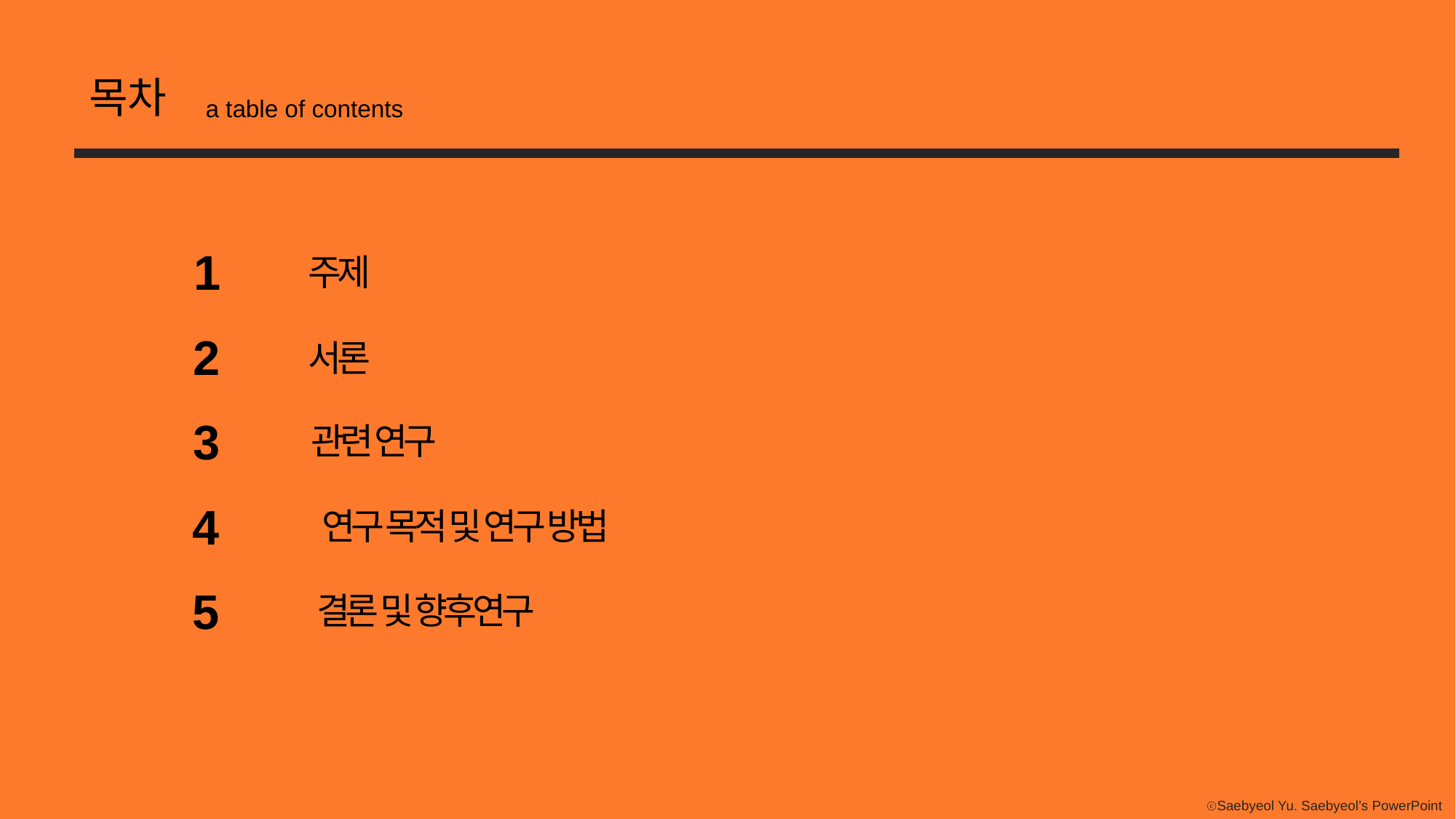

목차
a table of contents
1
주제
2
서론
3
관련 연구
4
연구 목적 및 연구 방법
5
결론 및 향후연구
ⓒSaebyeol Yu. Saebyeol’s PowerPoint